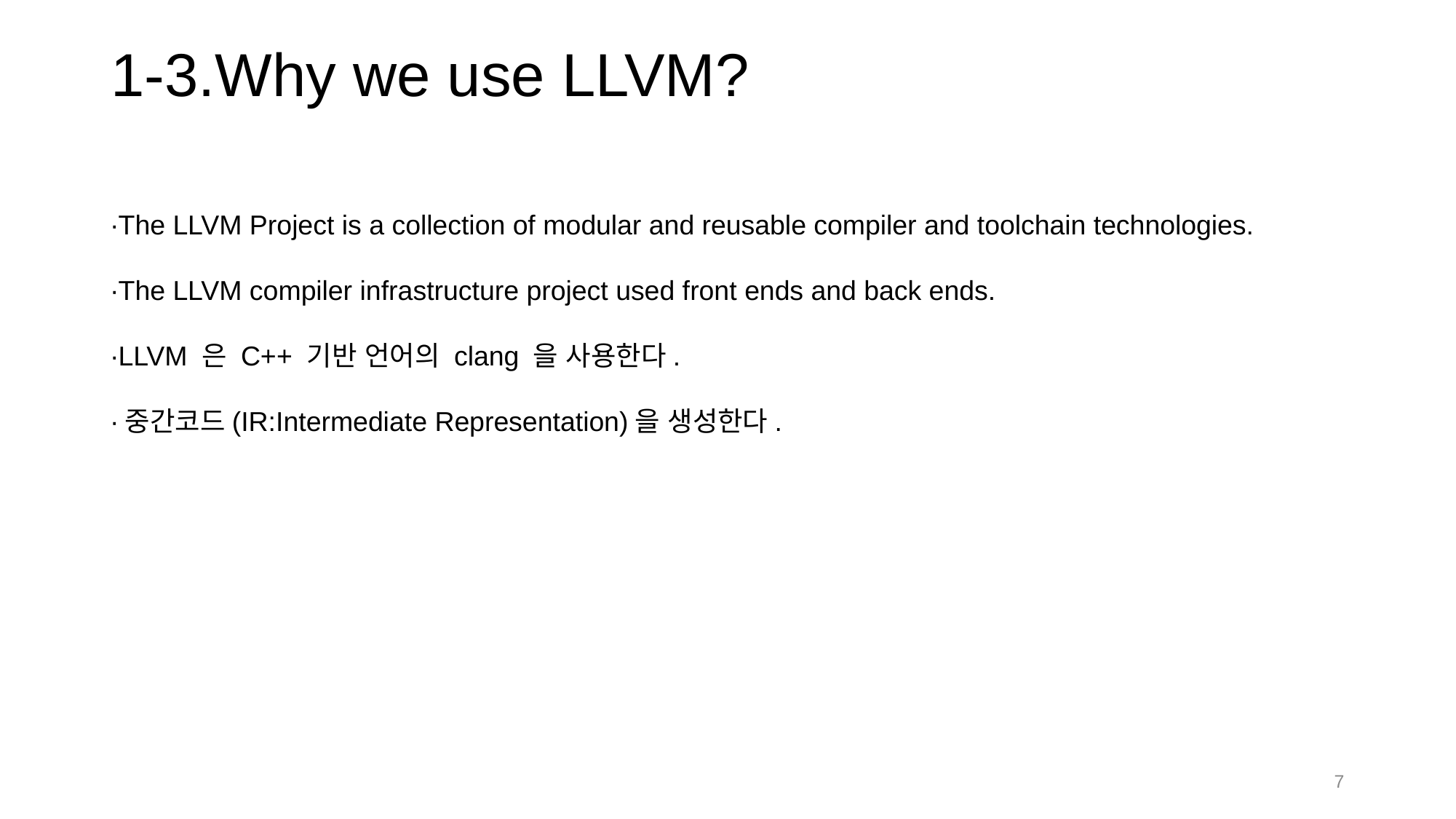

# 1-3.Why we use LLVM?
∙The LLVM Project is a collection of modular and reusable compiler and toolchain technologies.

∙The LLVM compiler infrastructure project used front ends and back ends.

∙LLVM 은 C++ 기반 언어의 clang 을 사용한다.

∙중간코드(IR:Intermediate Representation)을 생성한다.

7